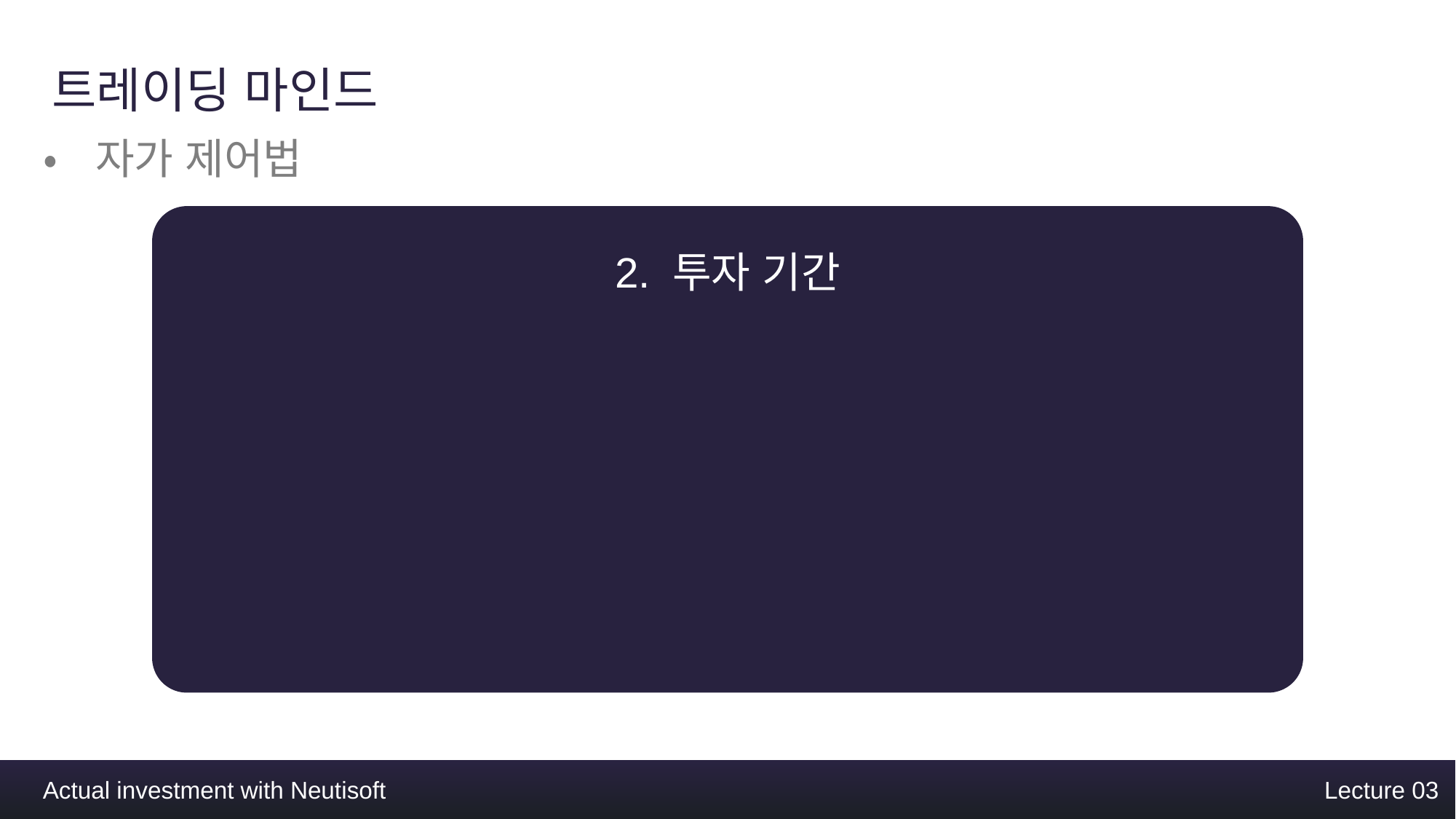

트레이딩 마인드
•자가 제어법

2. 투자 기간

Actual investment with Neutisoft
Lecture 03